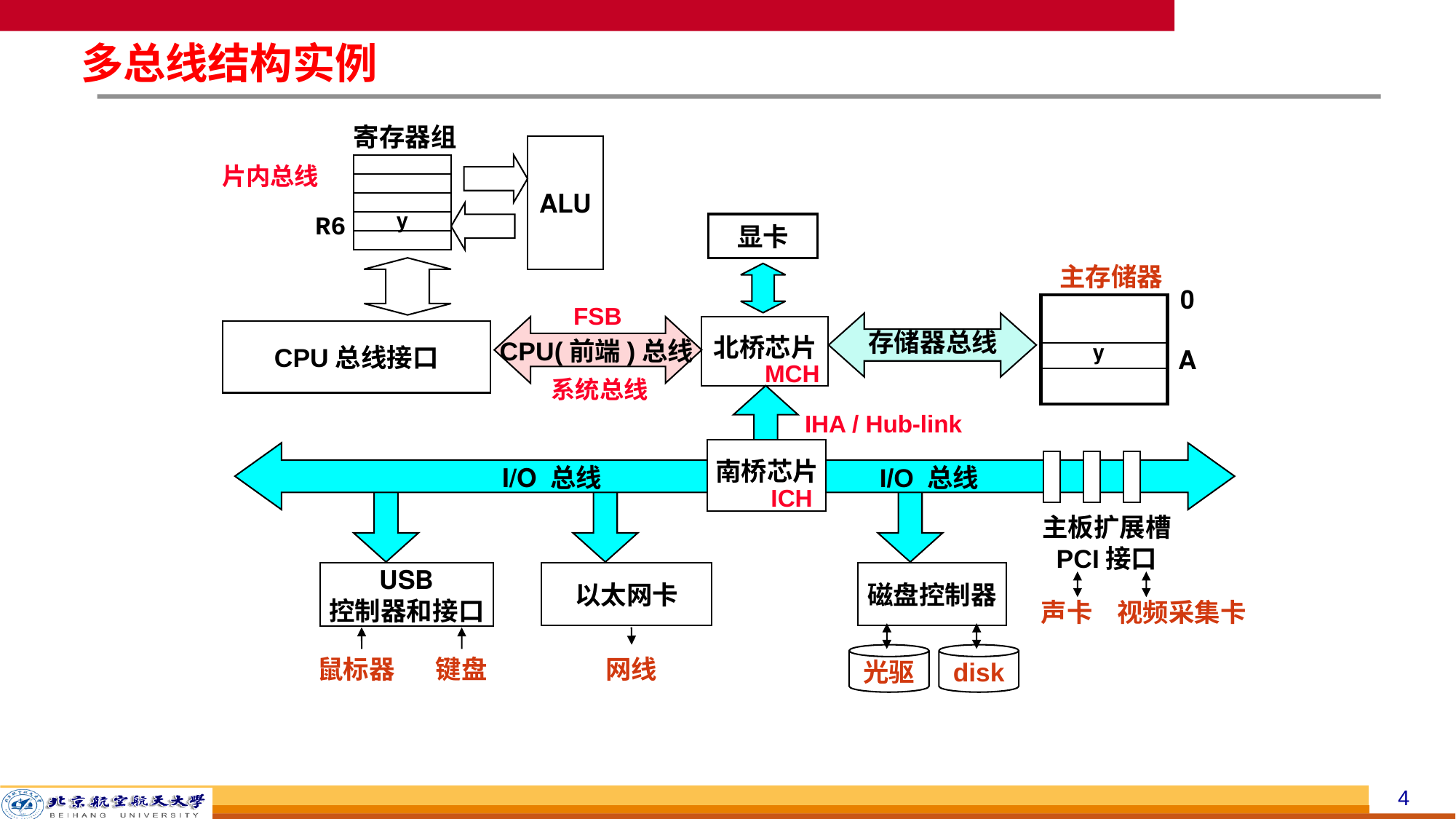

# 多总线结构实例
寄存器组
ALU

R6
y

CPU总线接口
CPU(前端)总线
片内总线
显卡
主存储器

0

存储器总线
北桥芯片
A
y

FSB
MCH
系统总线

南桥芯片

I/O 总线
I/O 总线

主板扩展槽
PCI接口
IHA / Hub-link
ICH
USB
控制器和接口
以太网卡
磁盘控制器

声卡
视频采集卡

光驱
disk
网线
鼠标器
键盘